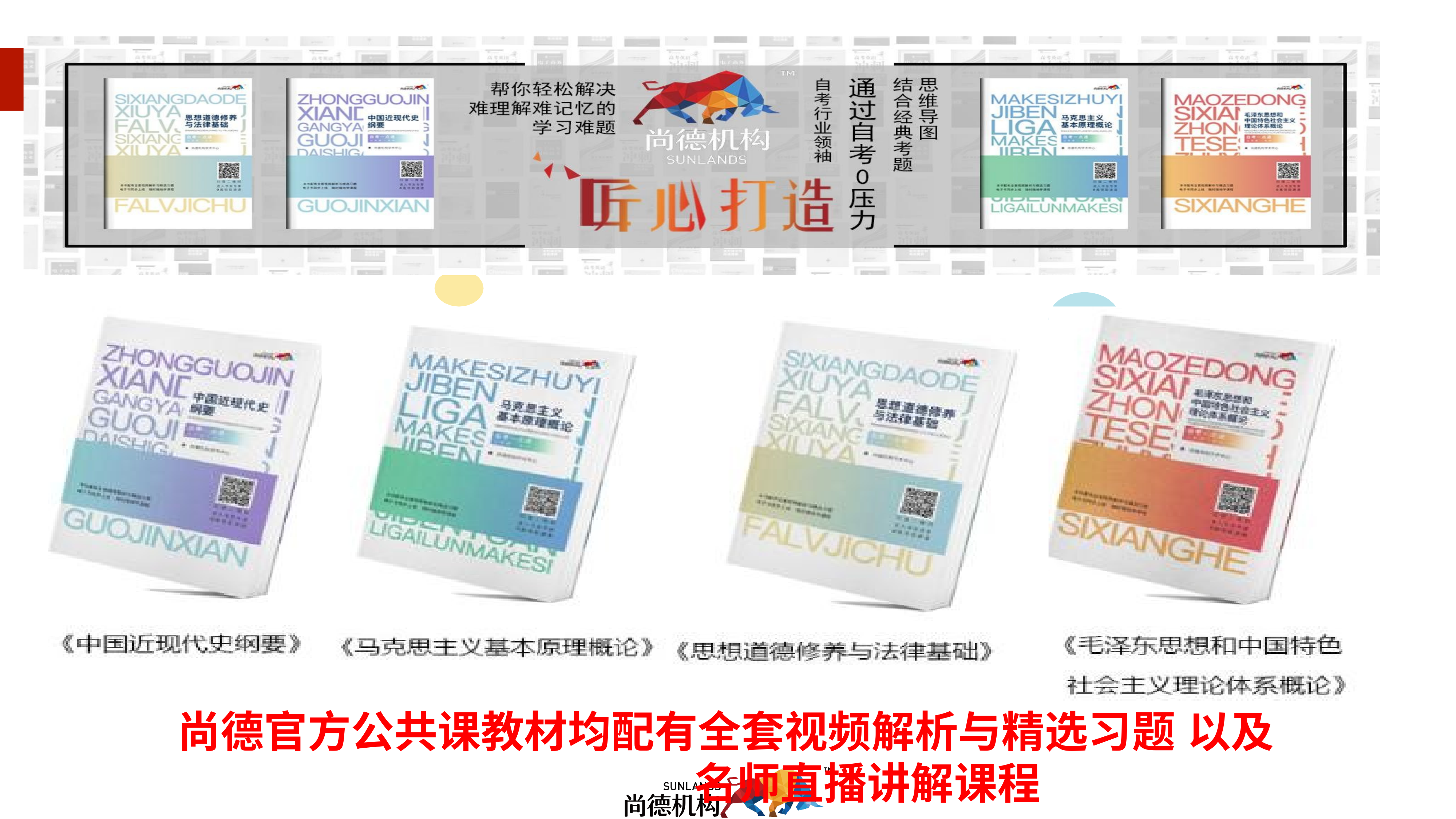

尚德官方公共课教材均配有全套视频解析与精选习题 以及名师直播讲解课程